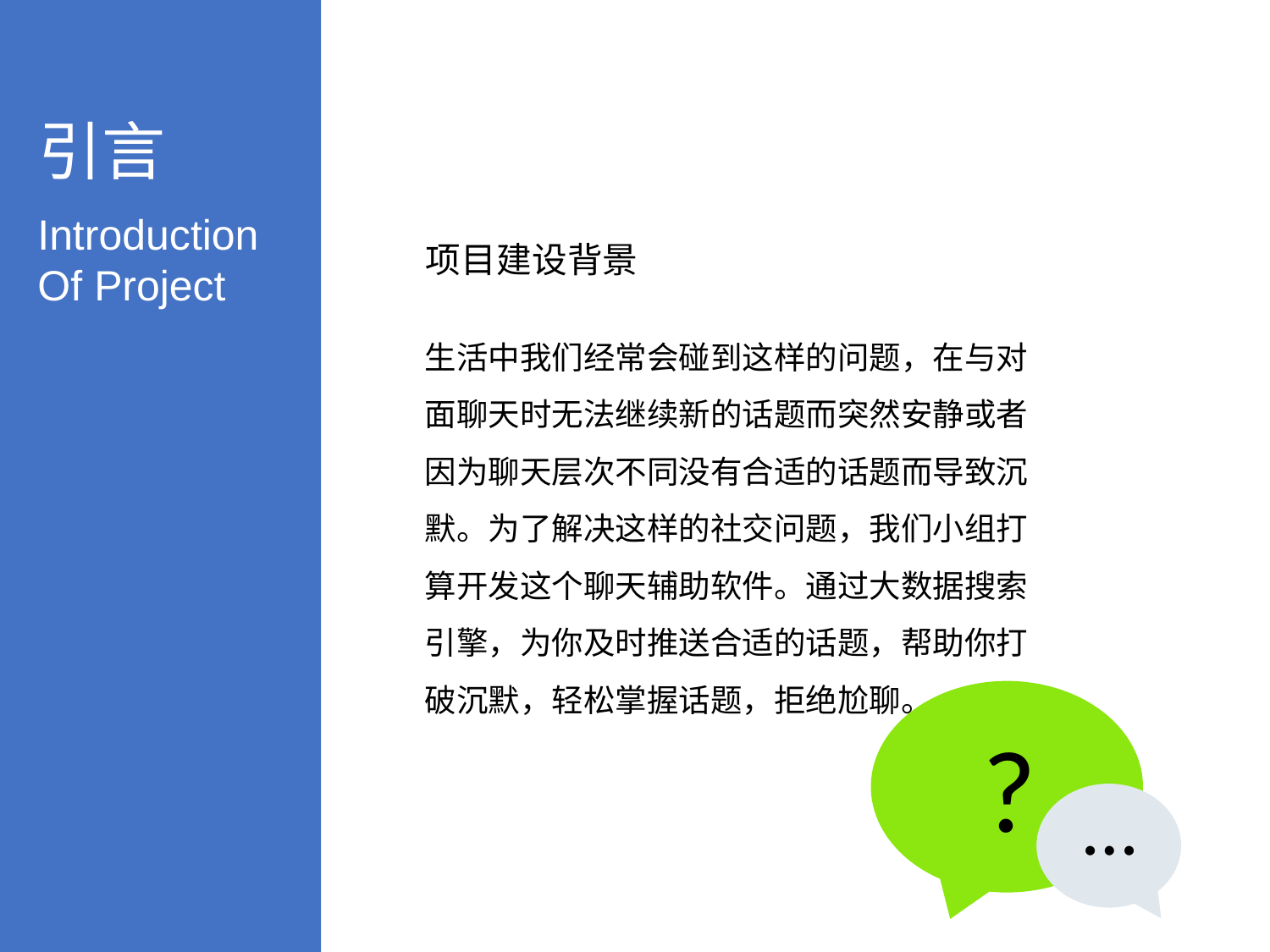

引言
Introduction Of Project
项目建设背景
生活中我们经常会碰到这样的问题，在与对面聊天时无法继续新的话题而突然安静或者因为聊天层次不同没有合适的话题而导致沉默。为了解决这样的社交问题，我们小组打算开发这个聊天辅助软件。通过大数据搜索引擎，为你及时推送合适的话题，帮助你打破沉默，轻松掌握话题，拒绝尬聊。

?
…